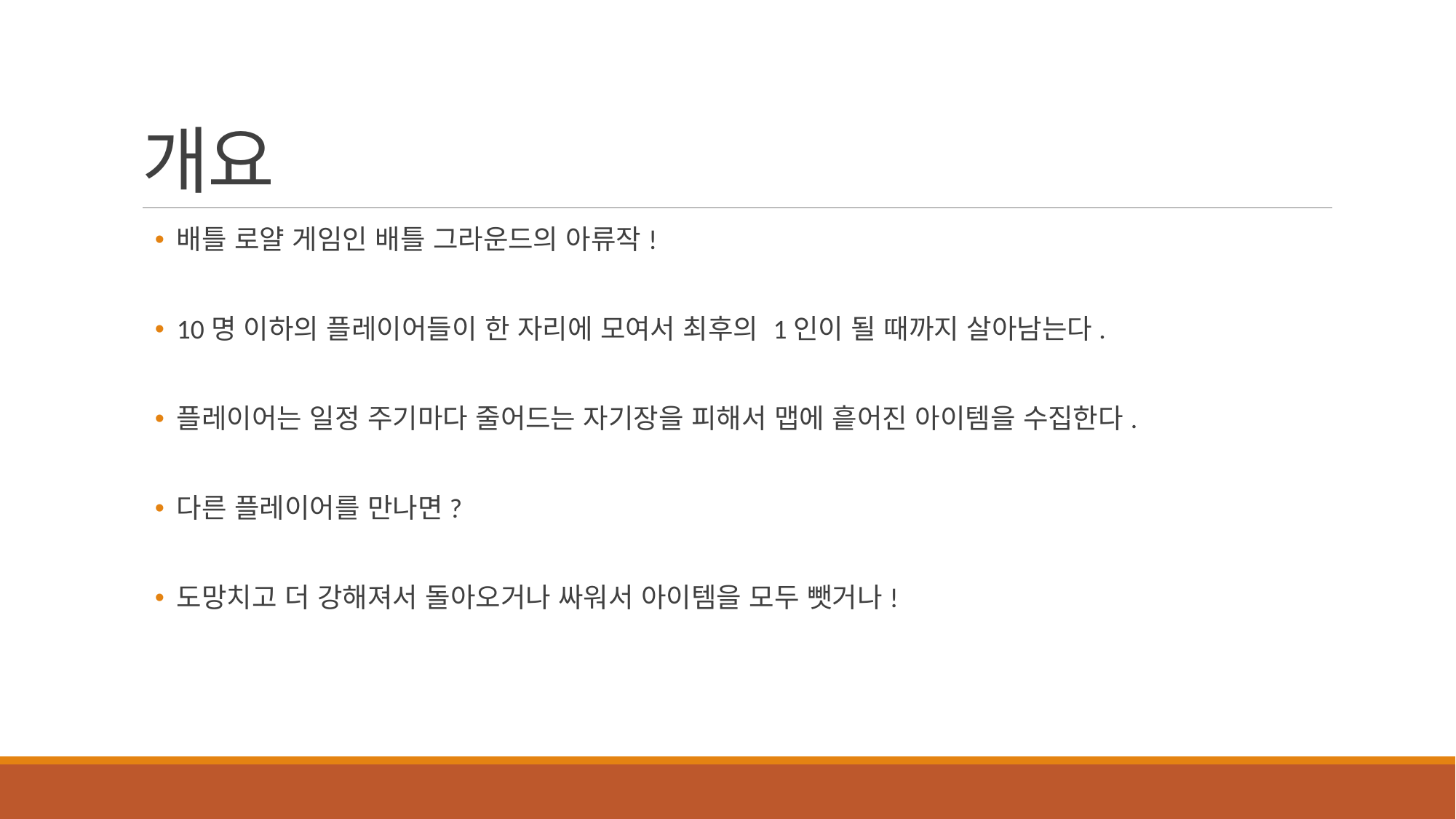

# 개요
배틀 로얄 게임인 배틀 그라운드의 아류작!

10명 이하의 플레이어들이 한 자리에 모여서 최후의 1인이 될 때까지 살아남는다.

플레이어는 일정 주기마다 줄어드는 자기장을 피해서 맵에 흩어진 아이템을 수집한다.

다른 플레이어를 만나면?

도망치고 더 강해져서 돌아오거나 싸워서 아이템을 모두 뺏거나!